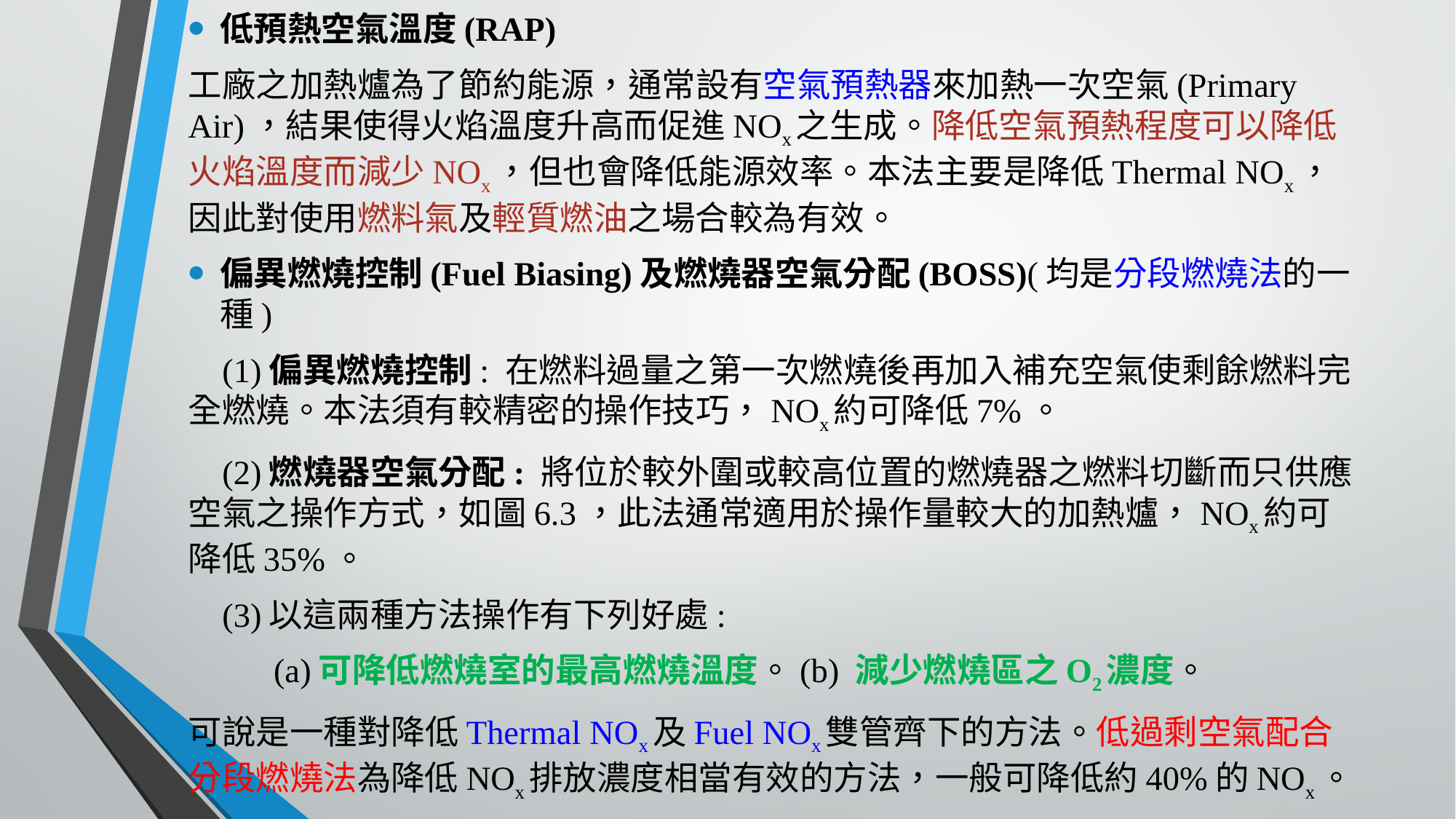

低預熱空氣溫度(RAP)
工廠之加熱爐為了節約能源，通常設有空氣預熱器來加熱一次空氣(Primary Air)，結果使得火焰溫度升高而促進NOx之生成。降低空氣預熱程度可以降低火焰溫度而減少NOx，但也會降低能源效率。本法主要是降低Thermal NOx，因此對使用燃料氣及輕質燃油之場合較為有效。
偏異燃燒控制(Fuel Biasing)及燃燒器空氣分配(BOSS)(均是分段燃燒法的一種)
    (1)偏異燃燒控制: 在燃料過量之第一次燃燒後再加入補充空氣使剩餘燃料完全燃燒。本法須有較精密的操作技巧，NOx約可降低7%。
    (2)燃燒器空氣分配: 將位於較外圍或較高位置的燃燒器之燃料切斷而只供應空氣之操作方式，如圖6.3，此法通常適用於操作量較大的加熱爐，NOx約可降低35%。
    (3)以這兩種方法操作有下列好處:
          (a)可降低燃燒室的最高燃燒溫度。(b) 減少燃燒區之O2濃度。
可說是一種對降低Thermal NOx及Fuel NOx雙管齊下的方法。低過剩空氣配合分段燃燒法為降低NOx排放濃度相當有效的方法，一般可降低約40%的NOx。